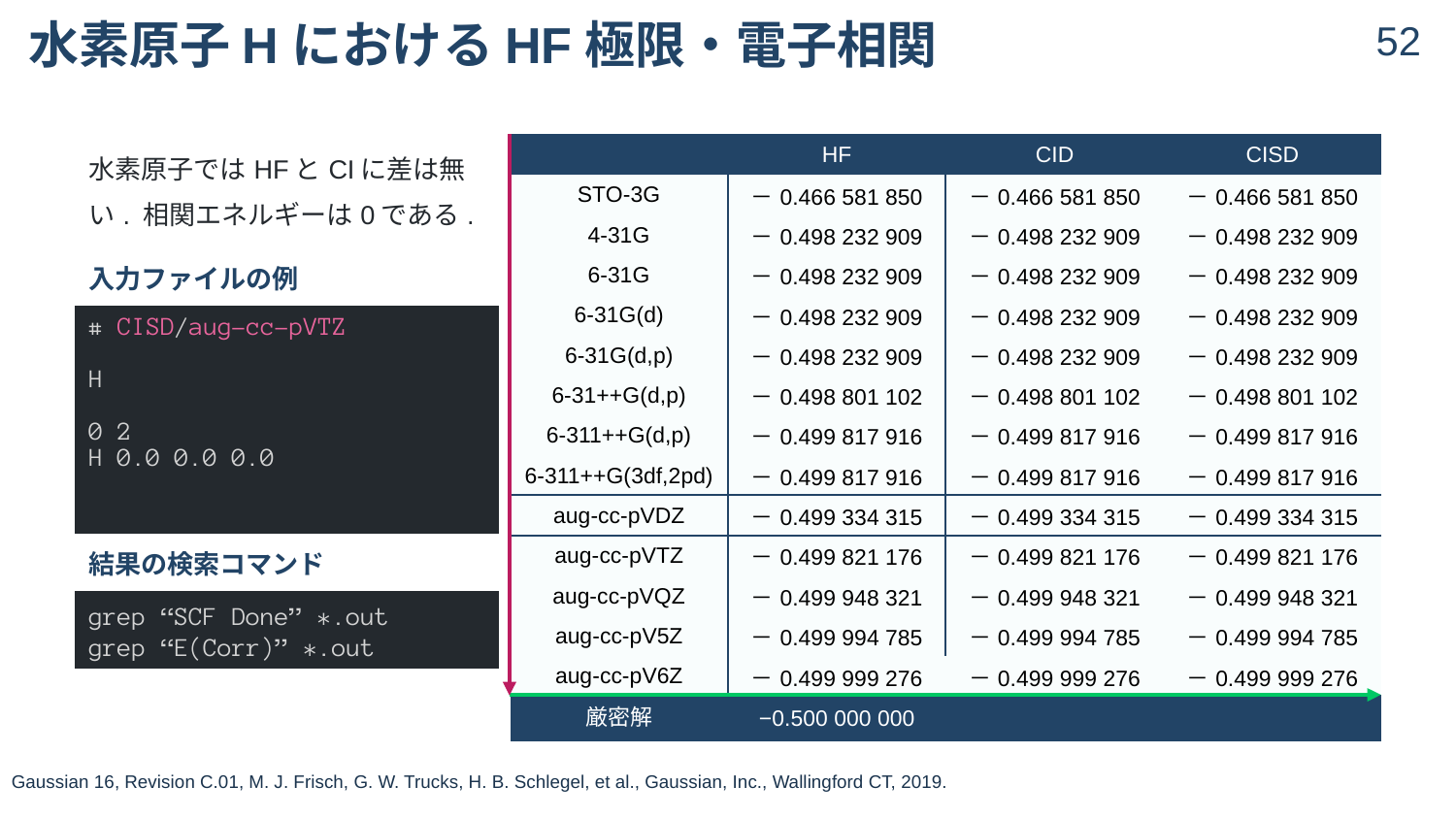

# 水素原子HにおけるHF極限・電子相関
52
| 水素原子ではHFとCIに差は無い. 相関エネルギーは0である. |
| --- |
| 入力ファイルの例 |
| # CISD/aug-cc-pVTZ H 0 2 H 0.0 0.0 0.0 |
| 結果の検索コマンド |
| grep “SCF Done” \*.out grep “E(Corr)” \*.out |
|  | HF | CID | CISD |
| --- | --- | --- | --- |
| STO-3G | －0.466 581 850 | －0.466 581 850 | －0.466 581 850 |
| 4-31G | －0.498 232 909 | －0.498 232 909 | －0.498 232 909 |
| 6-31G | －0.498 232 909 | －0.498 232 909 | －0.498 232 909 |
| 6-31G(d) | －0.498 232 909 | －0.498 232 909 | －0.498 232 909 |
| 6-31G(d,p) | －0.498 232 909 | －0.498 232 909 | －0.498 232 909 |
| 6-31++G(d,p) | －0.498 801 102 | －0.498 801 102 | －0.498 801 102 |
| 6-311++G(d,p) | －0.499 817 916 | －0.499 817 916 | －0.499 817 916 |
| 6-311++G(3df,2pd) | －0.499 817 916 | －0.499 817 916 | －0.499 817 916 |
| aug-cc-pVDZ | －0.499 334 315 | －0.499 334 315 | －0.499 334 315 |
| aug-cc-pVTZ | －0.499 821 176 | －0.499 821 176 | －0.499 821 176 |
| aug-cc-pVQZ | －0.499 948 321 | －0.499 948 321 | －0.499 948 321 |
| aug-cc-pV5Z | －0.499 994 785 | －0.499 994 785 | －0.499 994 785 |
| aug-cc-pV6Z | －0.499 999 276 | －0.499 999 276 | －0.499 999 276 |
| 厳密解 | −0.500 000 000 |  |  |
Gaussian 16, Revision C.01, M. J. Frisch, G. W. Trucks, H. B. Schlegel, et al., Gaussian, Inc., Wallingford CT, 2019.